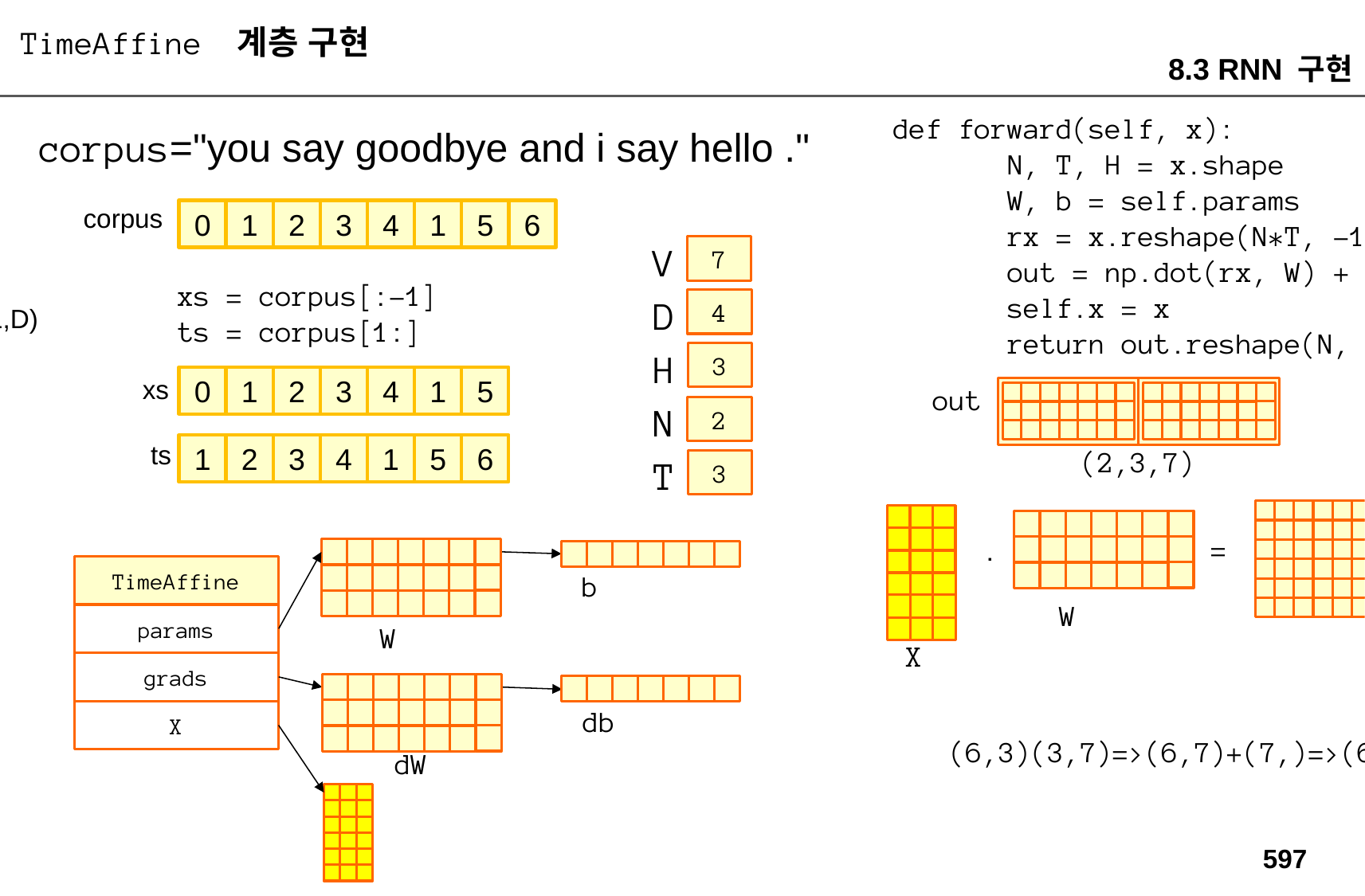

TimeAffine  계층 구현
8.3 RNN 구현
 def forward(self, x):
        N, T, H = x.shape
        W, b = self.params
        rx = x.reshape(N*T, -1)
        out = np.dot(rx, W) + b
        self.x = x
        return out.reshape(N, T, -1)
corpus="you say goodbye and i say hello ."
corpus
0
1
2
3
4
1
5
6
V
7
xs = corpus[:-1]
ts = corpus[1:]
D
4
(1,D)
H
3
xs
0
1
2
3
4
1
5
out

N
2
ts
1
2
3
4
1
5
6
(2,3,7)
T
3

=
.

TimeAffine

b

W
params
xs
W
X
grads

db

X

(6,3)(3,7)=>(6,7)+(7,)=>(6,7)
(2,3,3)
dW